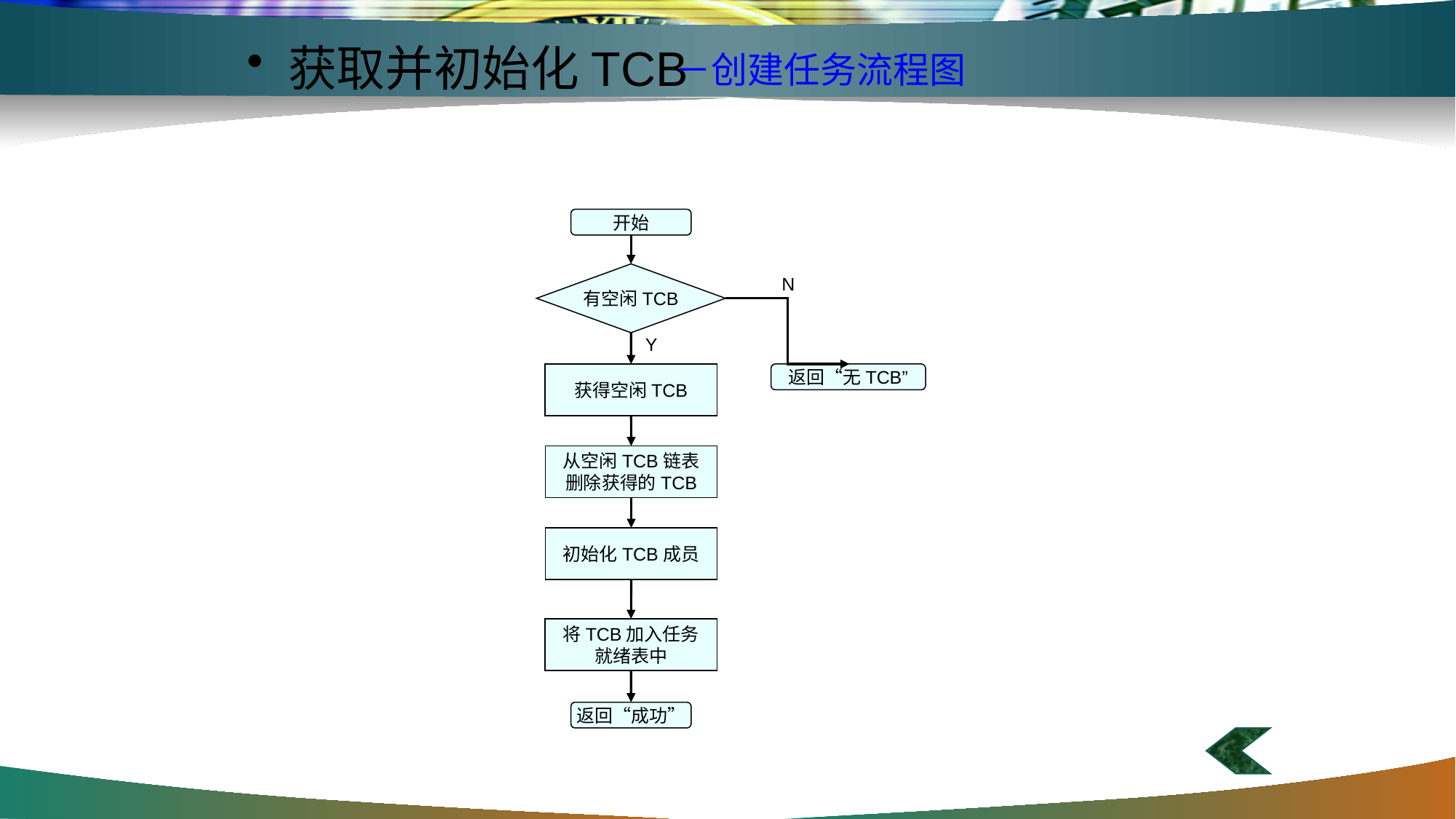

#
获取并初始化TCB
－创建任务流程图

开始
有空闲TCB
N
Y
获得空闲TCB
返回“无TCB”
从空闲TCB链表
删除获得的TCB
初始化TCB成员
将TCB加入任务
就绪表中
返回“成功”